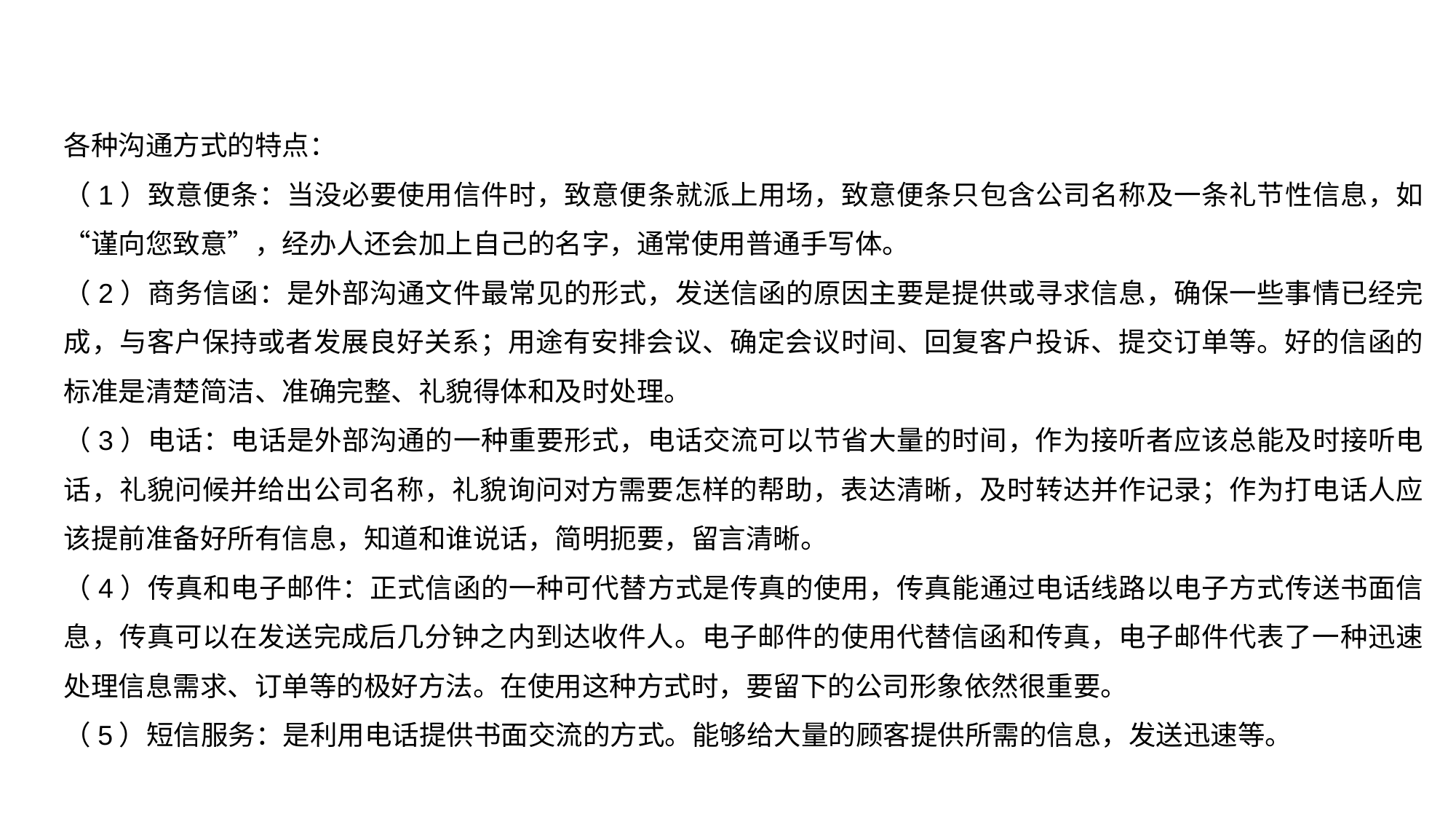

各种沟通方式的特点：
（1）致意便条：当没必要使用信件时，致意便条就派上用场，致意便条只包含公司名称及一条礼节性信息，如“谨向您致意”，经办人还会加上自己的名字，通常使用普通手写体。
（2）商务信函：是外部沟通文件最常见的形式，发送信函的原因主要是提供或寻求信息，确保一些事情已经完成，与客户保持或者发展良好关系；用途有安排会议、确定会议时间、回复客户投诉、提交订单等。好的信函的标准是清楚简洁、准确完整、礼貌得体和及时处理。
（3）电话：电话是外部沟通的一种重要形式，电话交流可以节省大量的时间，作为接听者应该总能及时接听电话，礼貌问候并给出公司名称，礼貌询问对方需要怎样的帮助，表达清晰，及时转达并作记录；作为打电话人应该提前准备好所有信息，知道和谁说话，简明扼要，留言清晰。
（4）传真和电子邮件：正式信函的一种可代替方式是传真的使用，传真能通过电话线路以电子方式传送书面信息，传真可以在发送完成后几分钟之内到达收件人。电子邮件的使用代替信函和传真，电子邮件代表了一种迅速处理信息需求、订单等的极好方法。在使用这种方式时，要留下的公司形象依然很重要。
（5）短信服务：是利用电话提供书面交流的方式。能够给大量的顾客提供所需的信息，发送迅速等。